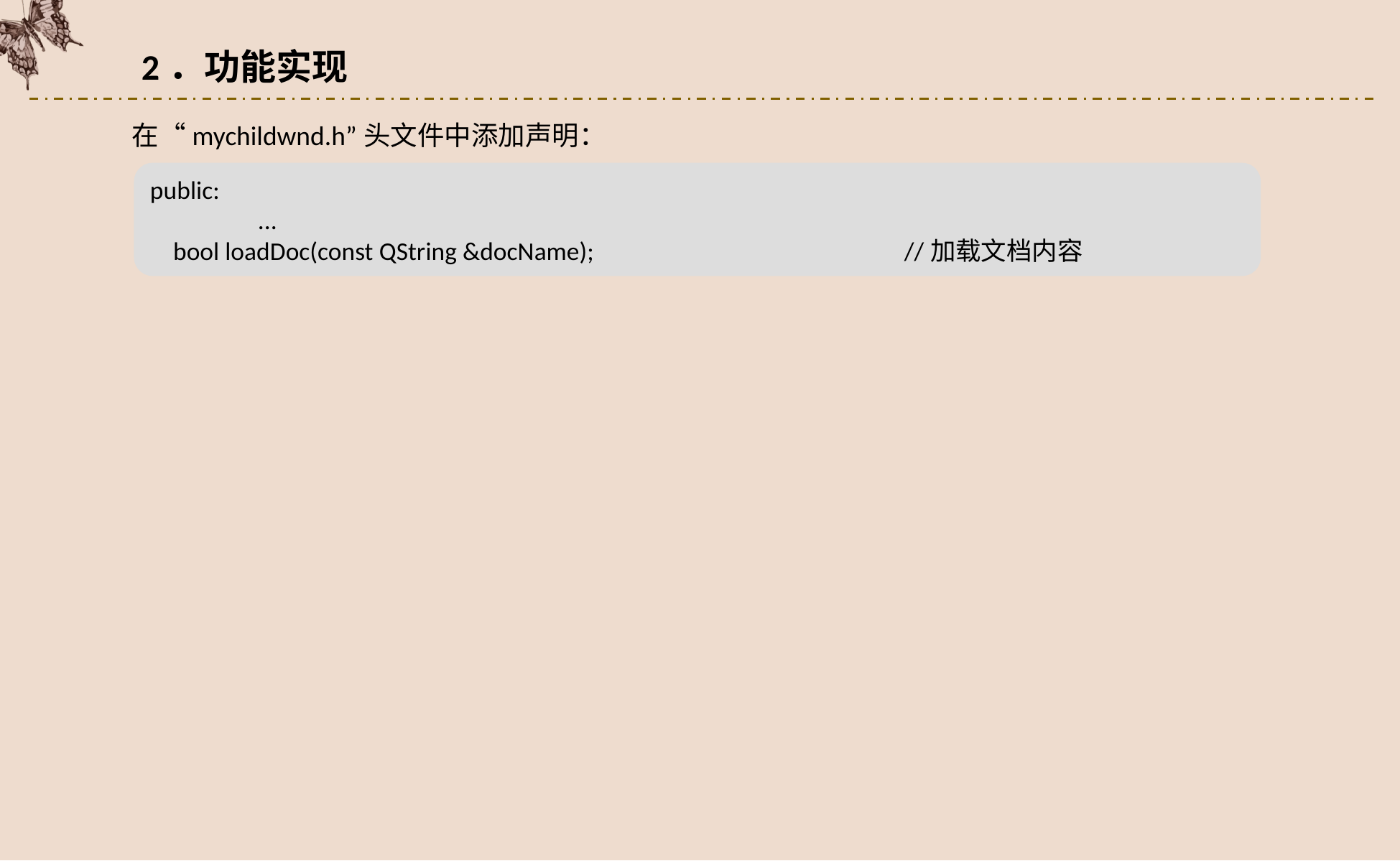

2．功能实现
在“mychildwnd.h”头文件中添加声明：
public:
	...
    bool loadDoc(const QString &docName);			//加载文档内容